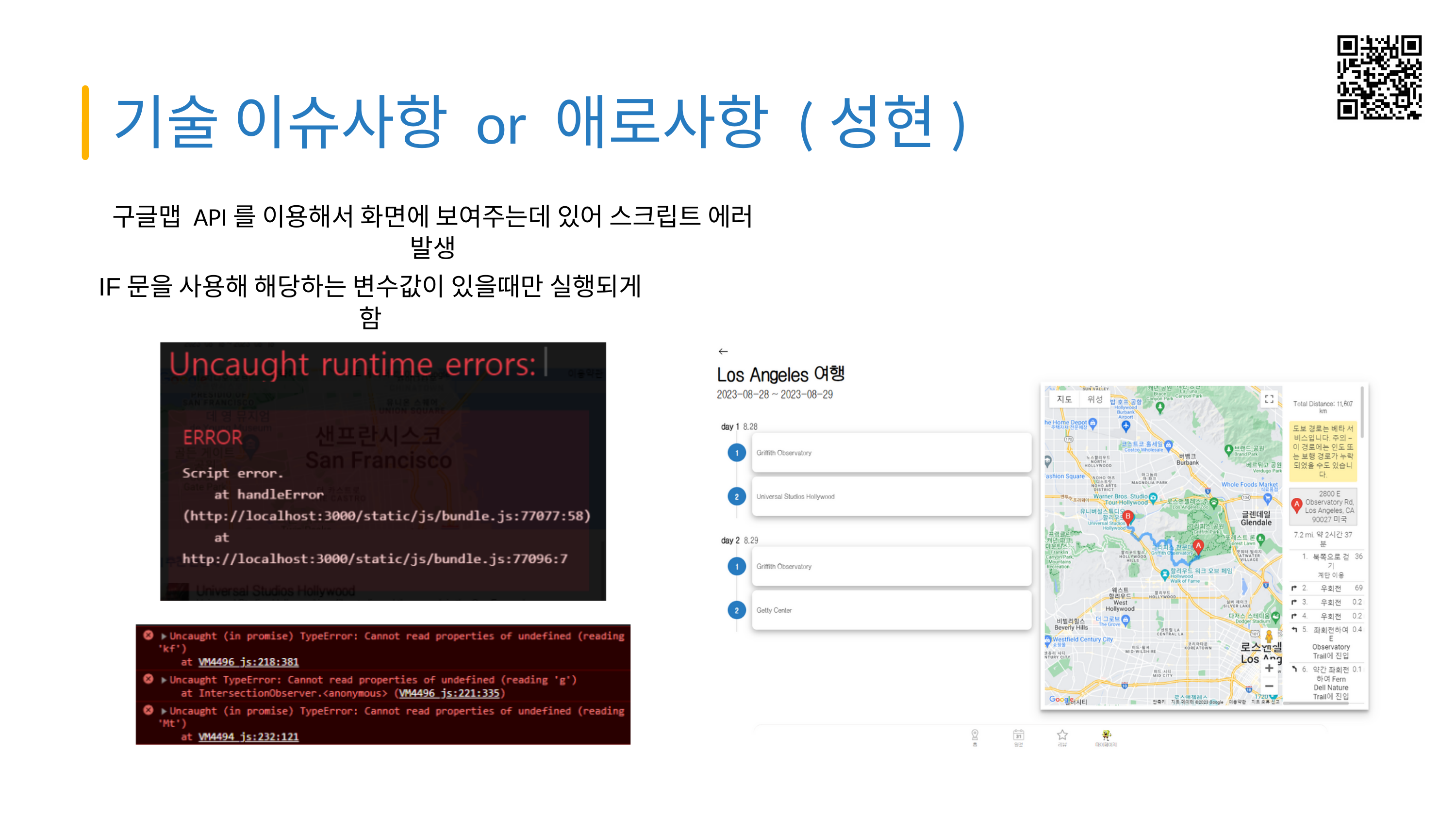

기술 이슈사항 or 애로사항 (성현)
구글맵 API를 이용해서 화면에 보여주는데 있어 스크립트 에러 발생
IF문을 사용해 해당하는 변수값이 있을때만 실행되게 함